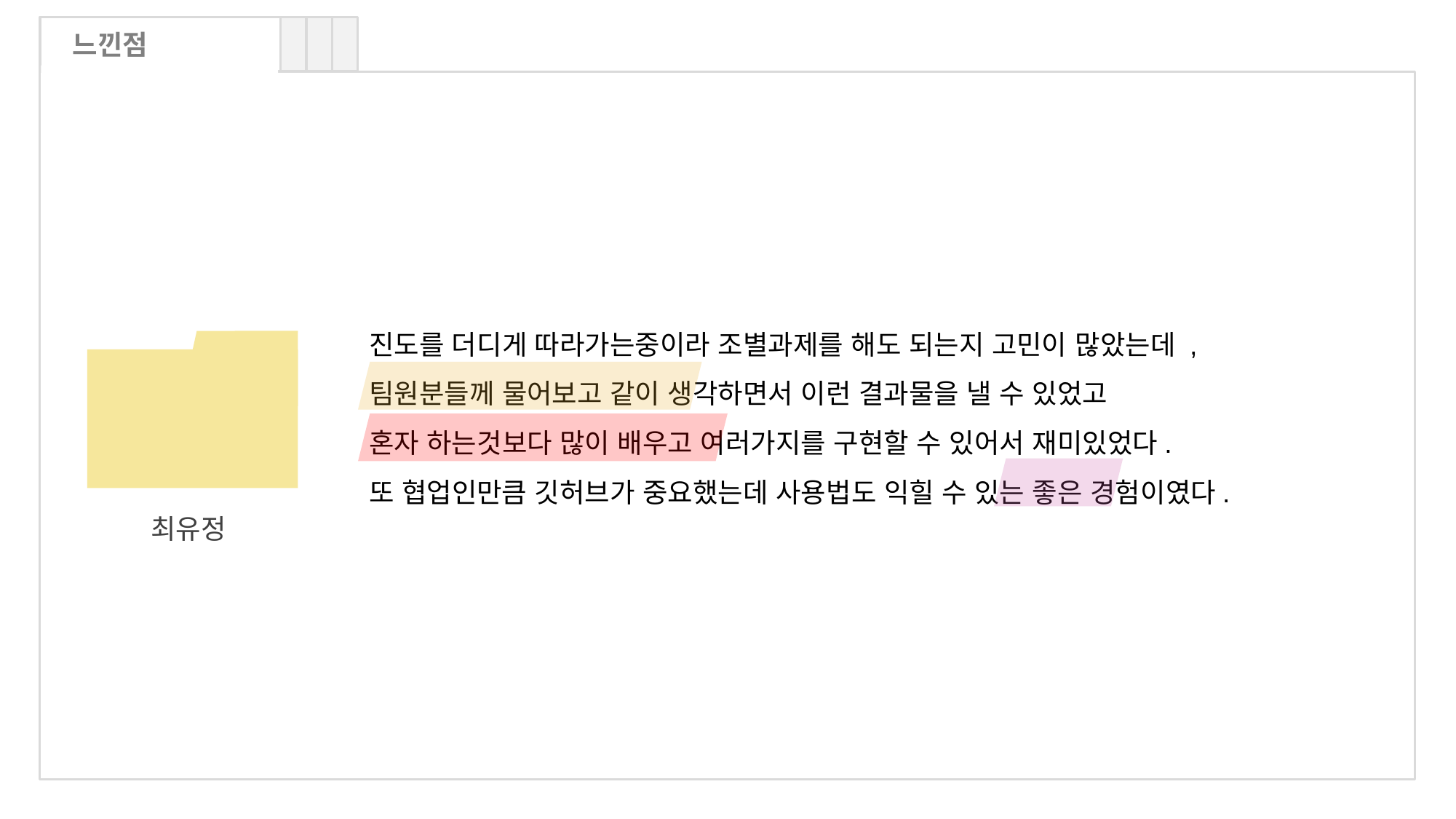

느낀점

진도를 더디게 따라가는중이라 조별과제를 해도 되는지 고민이 많았는데 ,
팀원분들께 물어보고 같이 생각하면서 이런 결과물을 낼 수 있었고
혼자 하는것보다 많이 배우고 여러가지를 구현할 수 있어서 재미있었다.
또 협업인만큼 깃허브가 중요했는데 사용법도 익힐 수 있는 좋은 경험이였다.

최유정